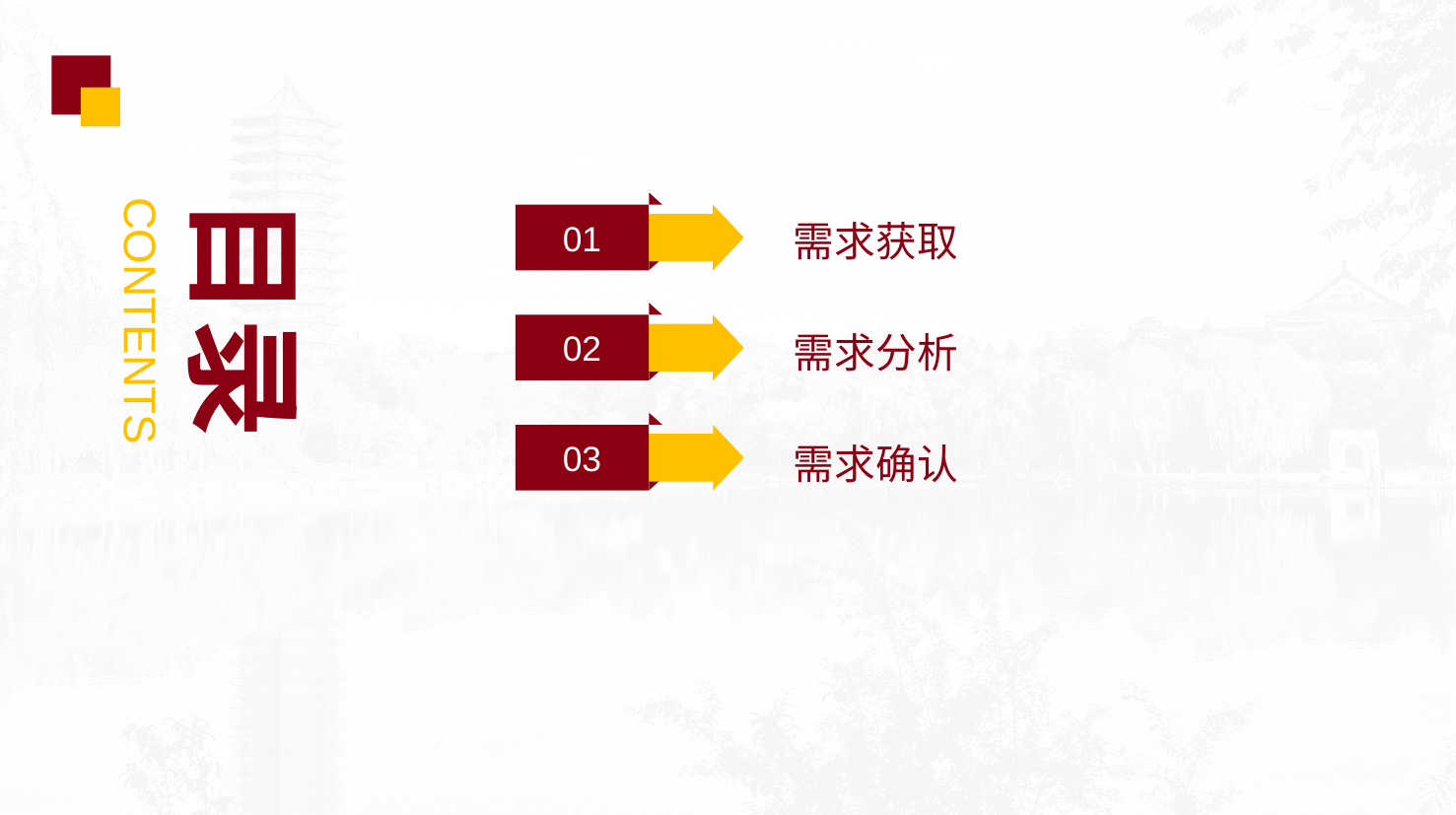

目录

01

需求获取

CONTENTS

02

需求分析

03

需求确认